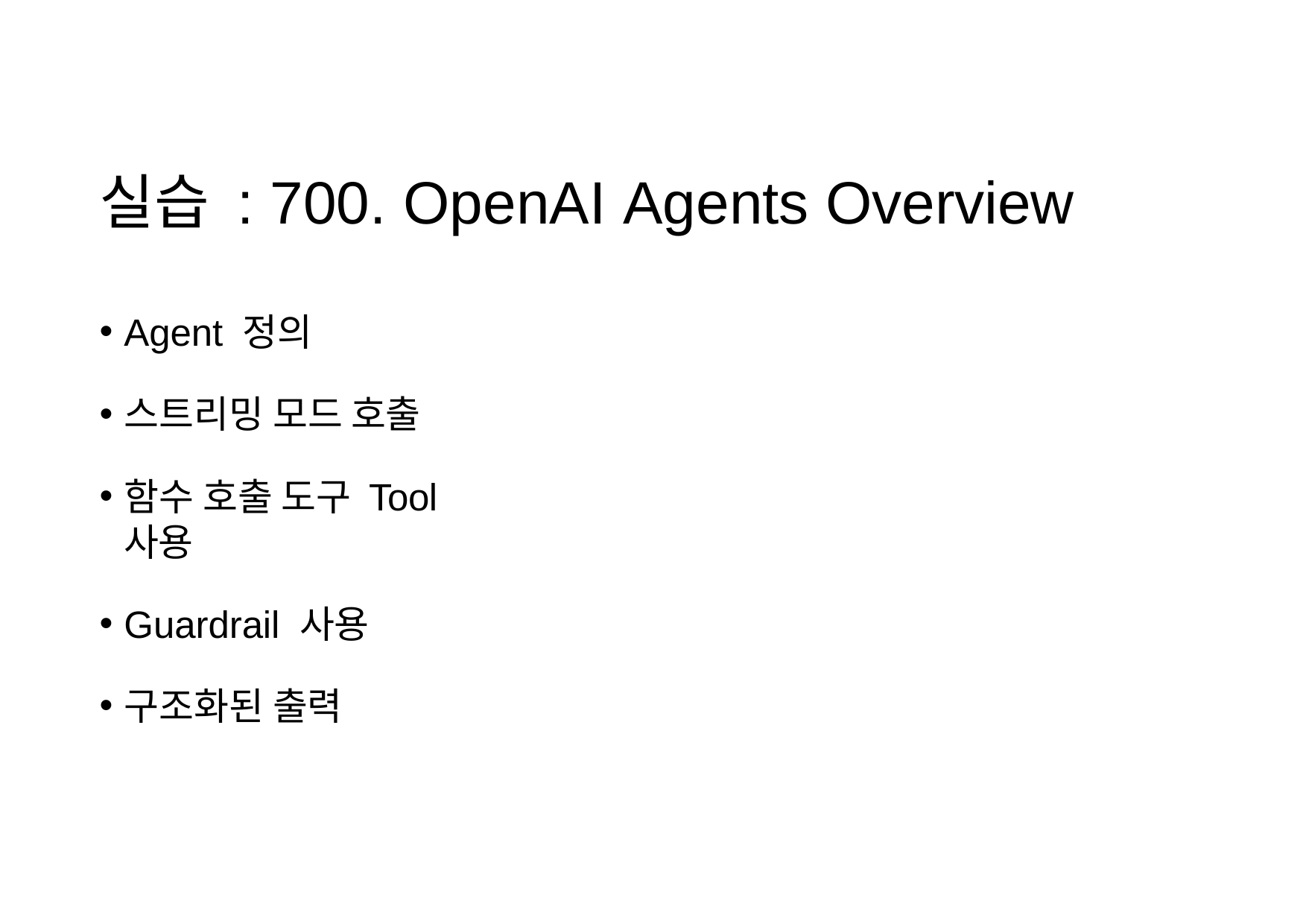

# 실습 : 700. OpenAI Agents Overview
Agent 정의
스트리밍 모드 호출
함수 호출 도구 Tool	사용
Guardrail 사용
구조화된 출력